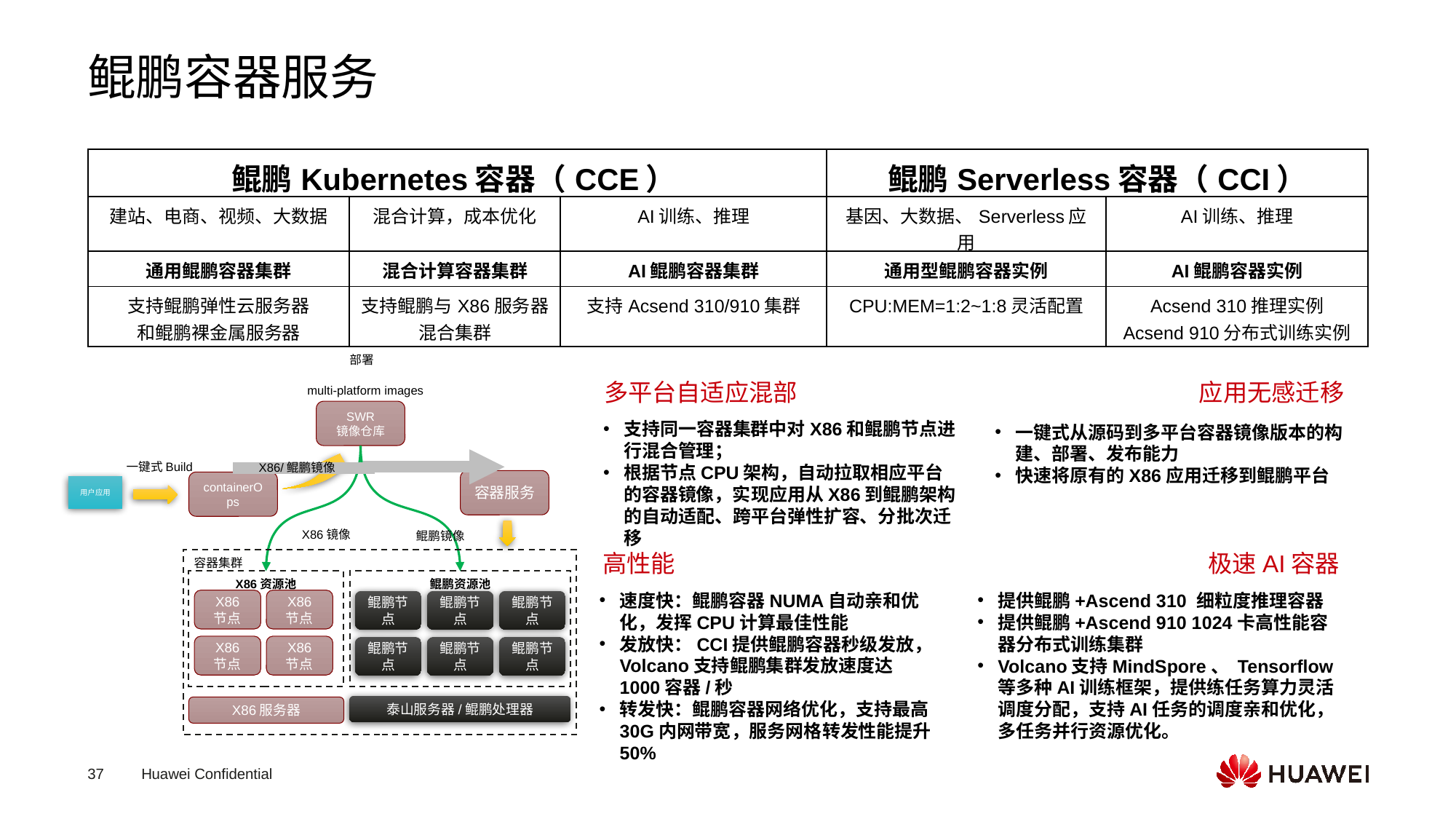

# 鲲鹏容器服务
| 鲲鹏Kubernetes容器（CCE） |  |  | 鲲鹏Serverless容器（CCI） |  |
| --- | --- | --- | --- | --- |
| 建站、电商、视频、大数据 | 混合计算，成本优化 | AI训练、推理 | 基因、大数据、Serverless应用 | AI训练、推理 |
| 通用鲲鹏容器集群 | 混合计算容器集群 | AI鲲鹏容器集群 | 通用型鲲鹏容器实例 | AI鲲鹏容器实例 |
| 支持鲲鹏弹性云服务器 和鲲鹏裸金属服务器 | 支持鲲鹏与X86服务器 混合集群 | 支持Acsend 310/910集群 | CPU:MEM=1:2~1:8灵活配置 | Acsend 310推理实例 Acsend 910分布式训练实例 |
部署
multi-platform images
SWR
镜像仓库

一键式Build
X86/鲲鹏镜像
容器服务
containerOps
用户应用

X86镜像
鲲鹏镜像
容器集群
鲲鹏资源池
X86资源池
X86
节点
X86
节点
鲲鹏节点
鲲鹏节点
鲲鹏节点
X86
节点
X86
节点
鲲鹏节点
鲲鹏节点
鲲鹏节点
泰山服务器/鲲鹏处理器
X86服务器
多平台自适应混部
应用无感迁移
支持同一容器集群中对X86和鲲鹏节点进行混合管理；
根据节点CPU架构，自动拉取相应平台的容器镜像，实现应用从X86到鲲鹏架构的自动适配、跨平台弹性扩容、分批次迁移
一键式从源码到多平台容器镜像版本的构建、部署、发布能力
快速将原有的X86应用迁移到鲲鹏平台
高性能
极速AI容器
速度快：鲲鹏容器NUMA自动亲和优化，发挥CPU计算最佳性能
发放快：CCI提供鲲鹏容器秒级发放，Volcano支持鲲鹏集群发放速度达1000容器/秒
转发快：鲲鹏容器网络优化，支持最高30G内网带宽，服务网格转发性能提升50%
提供鲲鹏+Ascend 310 细粒度推理容器
提供鲲鹏+Ascend 910 1024卡高性能容器分布式训练集群
Volcano支持MindSpore、 Tensorflow等多种AI训练框架，提供练任务算力灵活调度分配，支持AI任务的调度亲和优化，多任务并行资源优化。